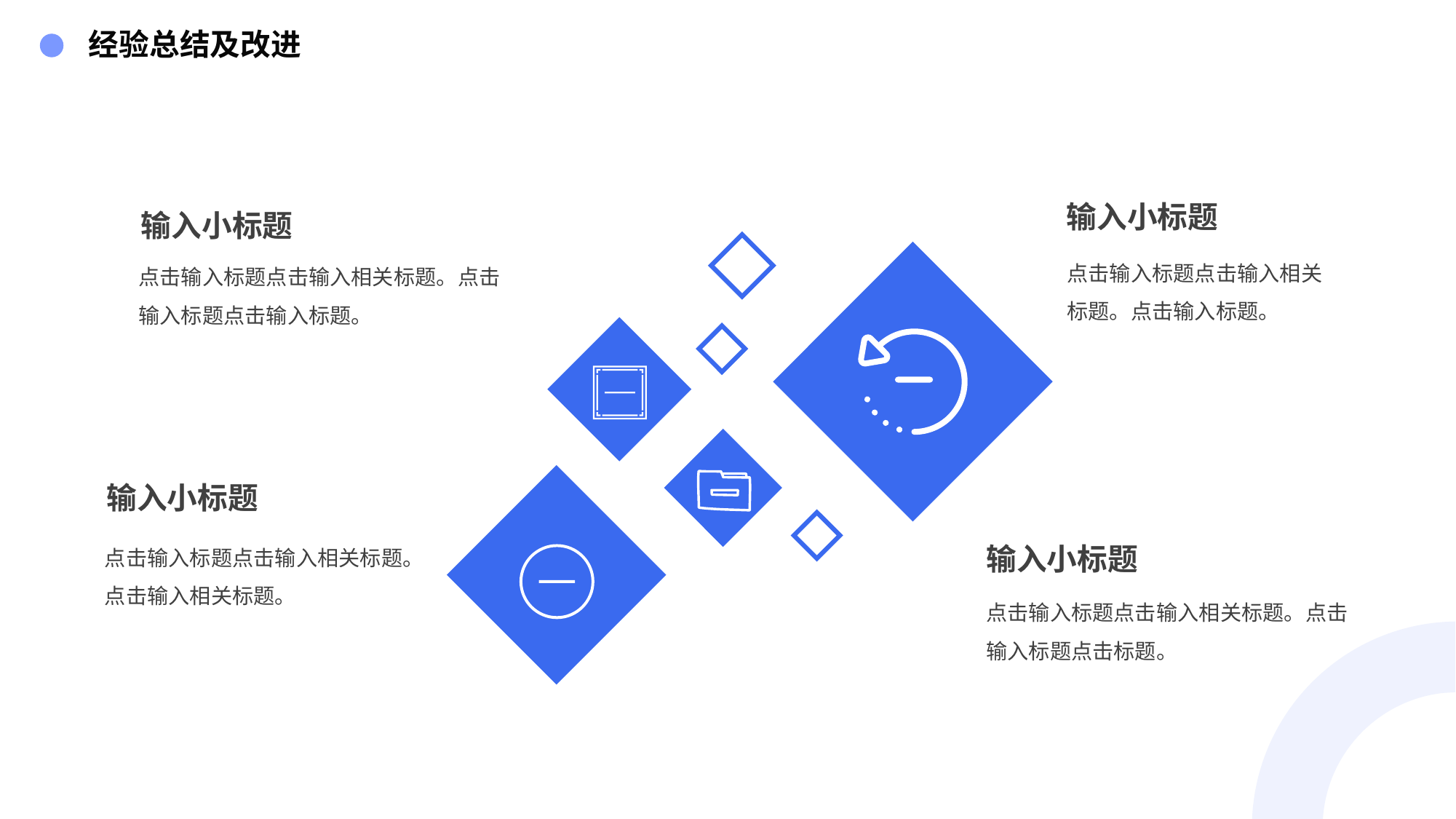

经验总结及改进
输入小标题
输入小标题

点击输入标题点击输入相关标题。点击输入标题。
点击输入标题点击输入相关标题。点击输入标题点击输入标题。

输入小标题

点击输入标题点击输入相关标题。点击输入相关标题。
输入小标题

点击输入标题点击输入相关标题。点击输入标题点击标题。